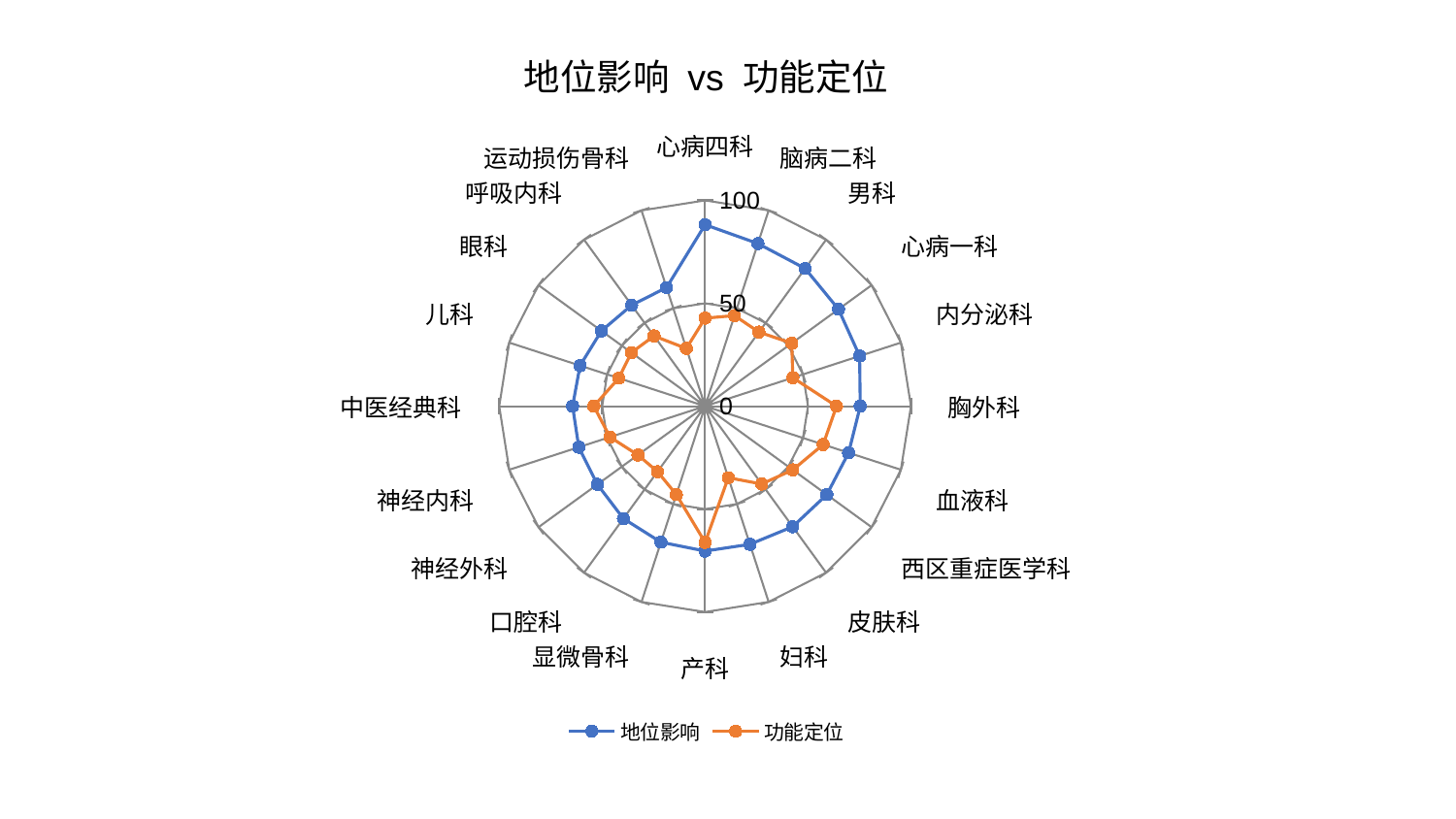

### Chart: 地位影响 vs 功能定位

| Category | 地位影响 | 功能定位 |
|---|---|---|
| 心病四科 | 88.16893135734323 | 42.774482485698876 |
| 脑病二科 | 83.09876777430446 | 46.29610089212399 |
| 男科 | 82.69154261295058 | 44.51108129178611 |
| 心病一科 | 80.121541494692 | 52.06099339167078 |
| 内分泌科 | 78.93632230109223 | 44.82090365628721 |
| 胸外科 | 75.36326327219119 | 63.840181310052984 |
| 血液科 | 73.30108650352695 | 60.317663084567485 |
| 西区重症医学科 | 73.1184313698493 | 52.677113469537325 |
| 皮肤科 | 72.38361422199817 | 46.76226634389586 |
| 妇科 | 70.57518122168437 | 36.54826371621003 |
| 产科 | 70.39604983380335 | 66.18108841014076 |
| 显微骨科 | 69.47061884236743 | 45.15136290978349 |
| 口腔科 | 67.50523488721305 | 39.32938449148942 |
| 神经外科 | 64.66461815265895 | 40.33580626218711 |
| 神经内科 | 64.50176740668175 | 48.58752890071152 |
| 中医经典科 | 64.35879471999772 | 54.04830111858524 |
| 儿科 | 63.85599234232848 | 44.090223039531516 |
| 眼科 | 62.24997901669644 | 44.27983068772405 |
| 呼吸内科 | 60.67274514797297 | 42.210967071881 |
| 运动损伤骨科 | 60.6152167532743 | 29.49813535242157 |
97